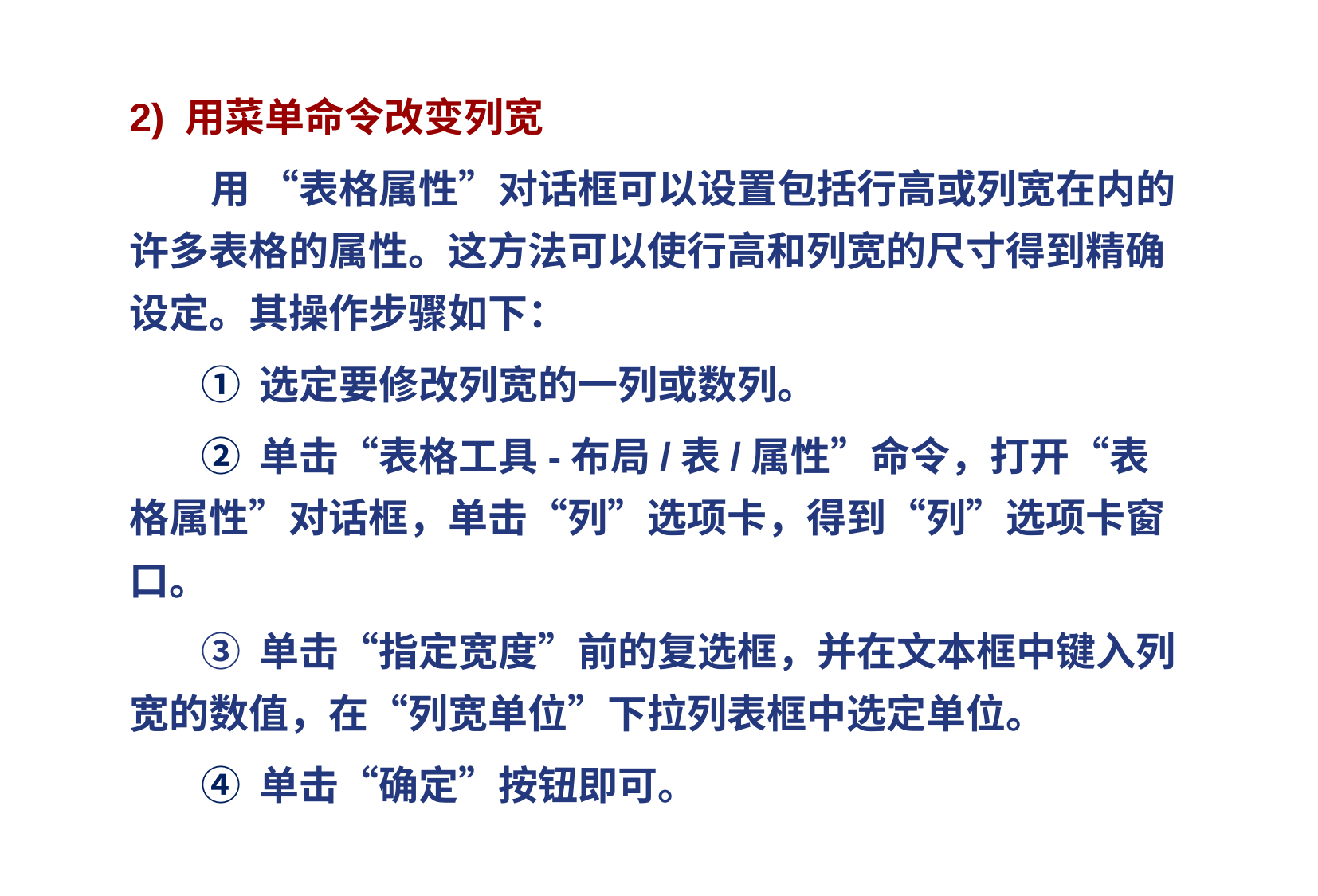

2) 用菜单命令改变列宽
        用 “表格属性”对话框可以设置包括行高或列宽在内的许多表格的属性。这方法可以使行高和列宽的尺寸得到精确设定。其操作步骤如下：
        ① 选定要修改列宽的一列或数列。
        ② 单击“表格工具-布局/表/属性”命令，打开“表格属性”对话框，单击“列”选项卡，得到“列”选项卡窗口。
        ③ 单击“指定宽度”前的复选框，并在文本框中键入列宽的数值，在“列宽单位”下拉列表框中选定单位。
        ④ 单击“确定”按钮即可。